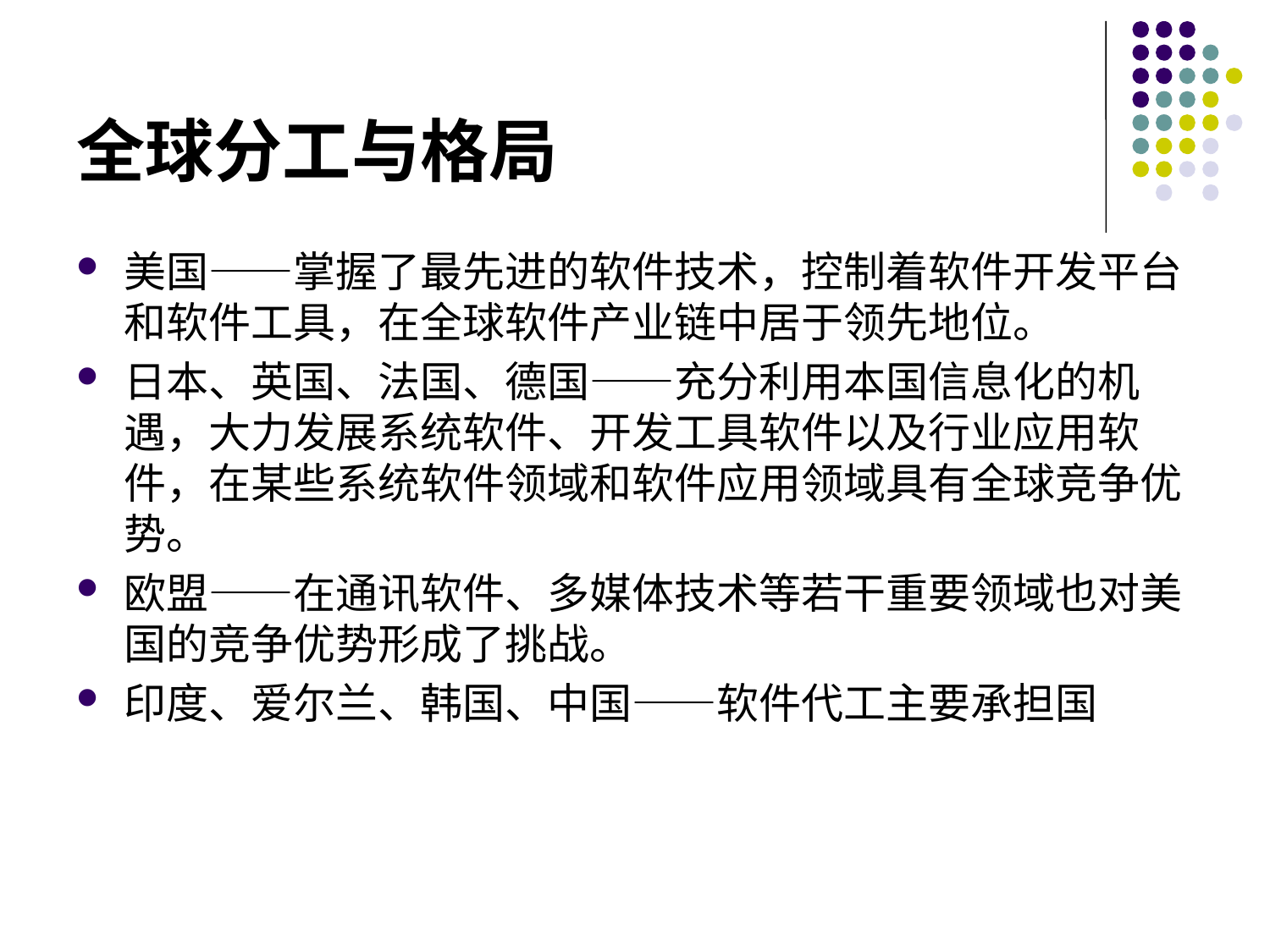

# 全球分工与格局
美国——掌握了最先进的软件技术，控制着软件开发平台和软件工具，在全球软件产业链中居于领先地位。
日本、英国、法国、德国——充分利用本国信息化的机遇，大力发展系统软件、开发工具软件以及行业应用软件，在某些系统软件领域和软件应用领域具有全球竞争优势。
欧盟——在通讯软件、多媒体技术等若干重要领域也对美国的竞争优势形成了挑战。
印度、爱尔兰、韩国、中国——软件代工主要承担国